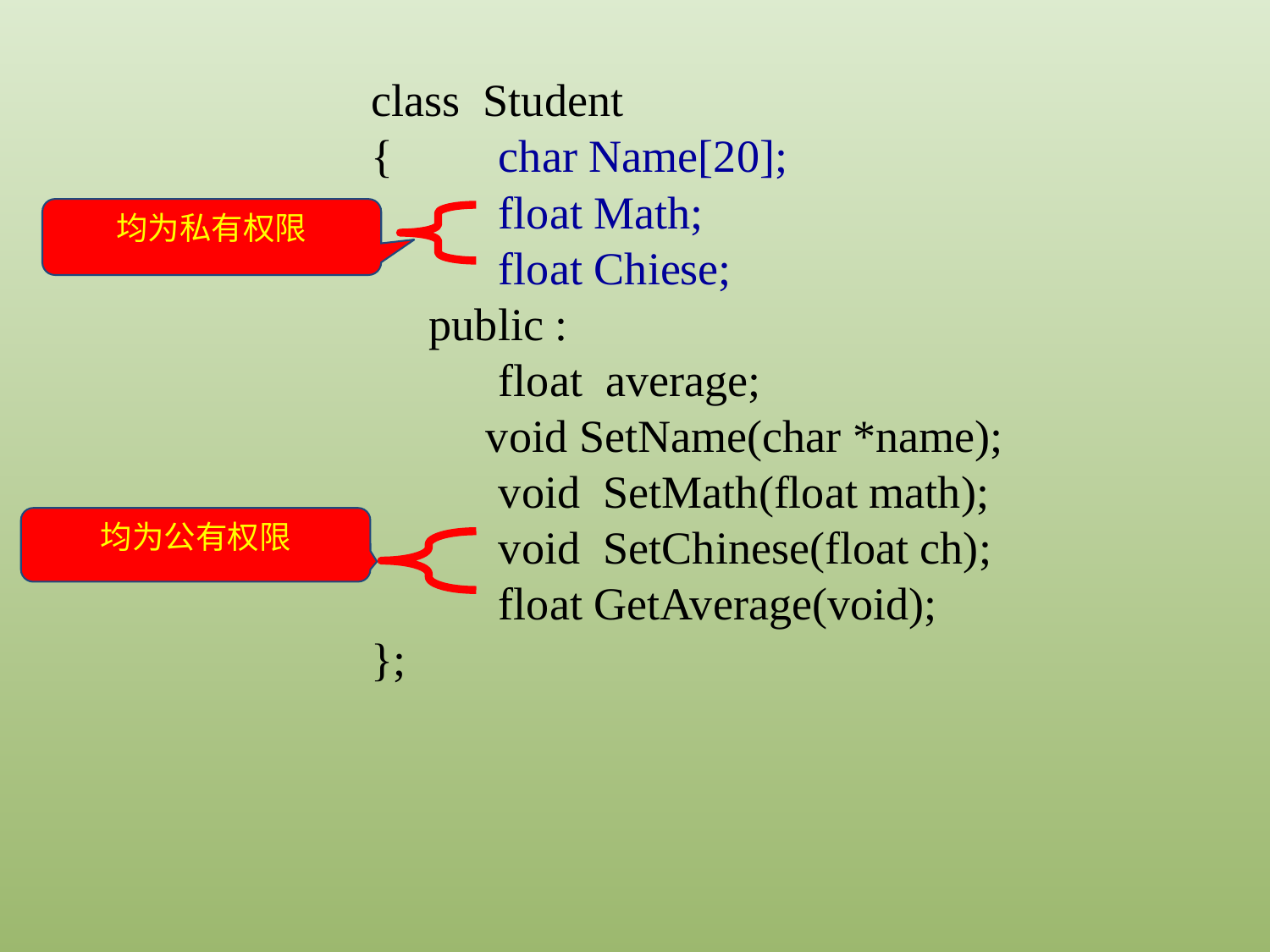

class  Student
{	char Name[20];
	float Math;
	float Chiese;
     public :
	float  average;
          void SetName(char *name);
	void  SetMath(float math);
	void  SetChinese(float ch);
    	float GetAverage(void);
};
均为私有权限

均为公有权限

602